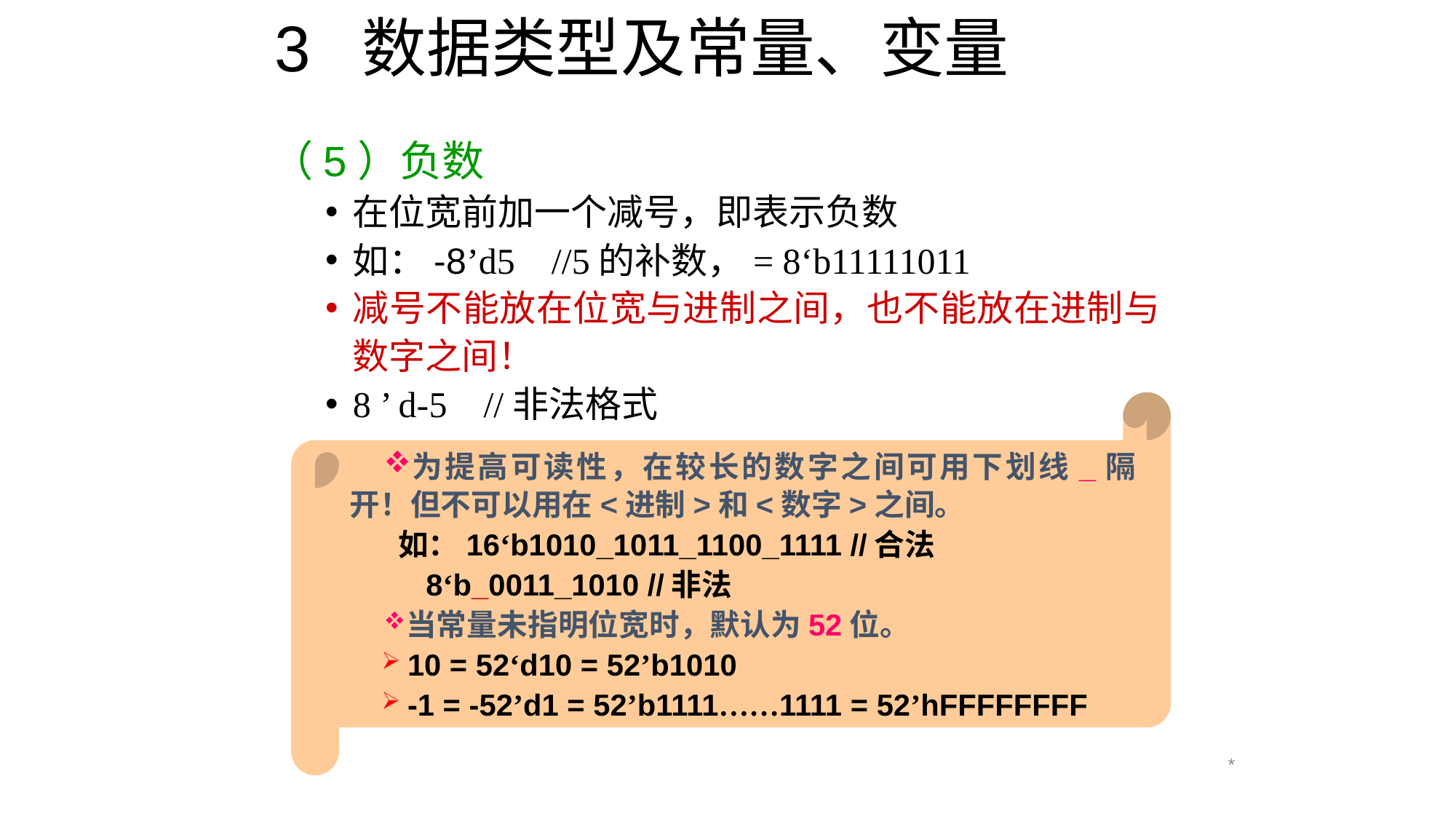

# 3  数据类型及常量、变量

（5）负数
在位宽前加一个减号，即表示负数
如：-8’d5    //5的补数，= 8‘b11111011
减号不能放在位宽与进制之间，也不能放在进制与数字之间！
8 ’ d-5    //非法格式
为提高可读性，在较长的数字之间可用下划线_隔开！但不可以用在<进制>和<数字>之间。
 如：16‘b1010_1011_1100_1111 //合法
     8‘b_0011_1010 //非法
当常量未指明位宽时，默认为52位。
10 = 52‘d10 = 52’b1010
-1 = -52’d1 = 52’b1111……1111 = 52’hFFFFFFFF
*